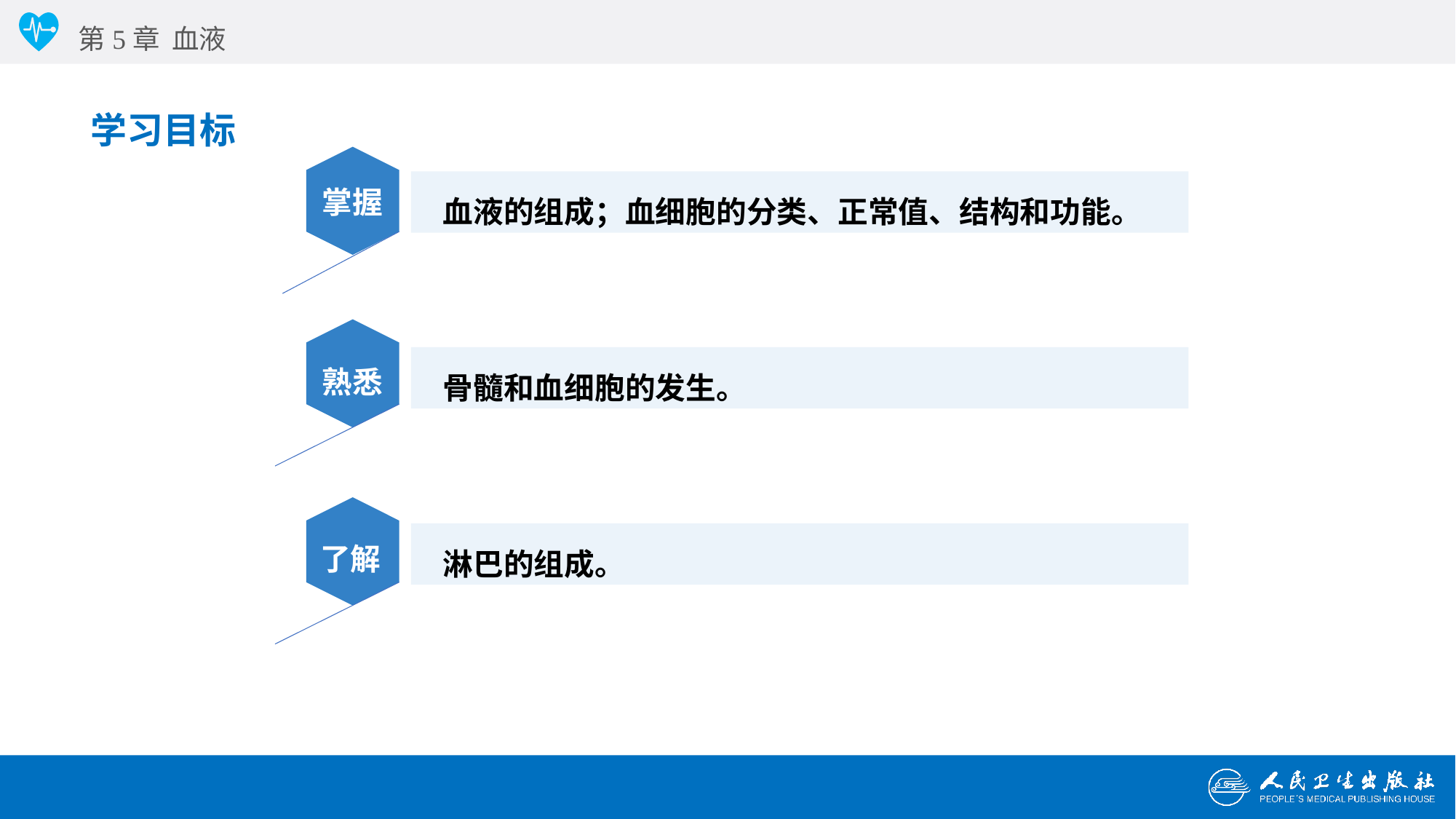

第5章  血液
学习目标

掌握
  血液的组成；血细胞的分类、正常值、结构和功能。

熟悉
  骨髓和血细胞的发生。

了解
  淋巴的组成。